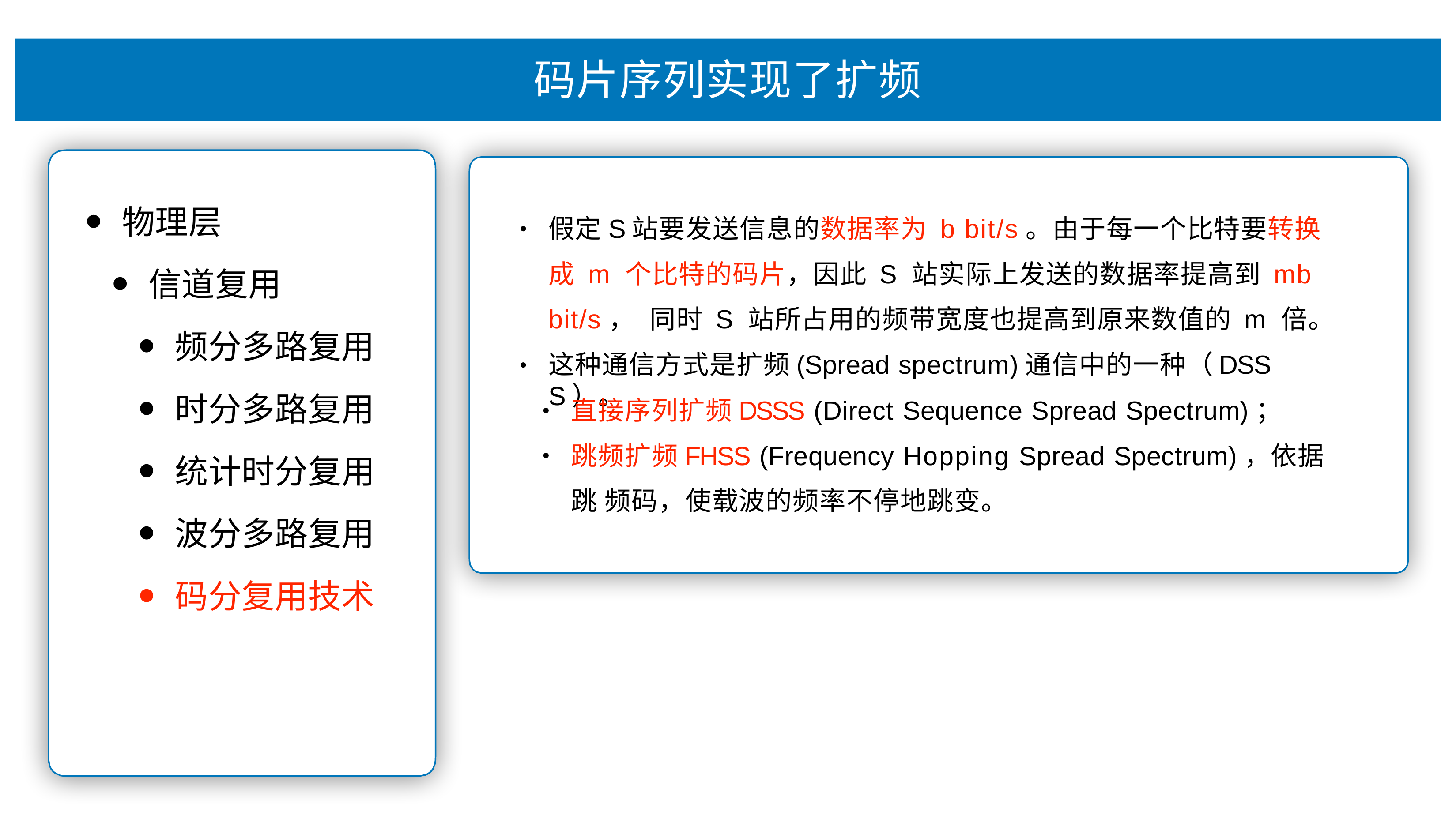

# 码⽚序列实现了扩频

物理层
信道复⽤
频分多路复⽤
时分多路复⽤
统计时分复⽤
波分多路复⽤
码分复⽤技术
假定S站要发送信息的数据率为 b bit/s。由于每⼀个⽐特要转换成 m 个⽐特的码⽚，因此 S 站实际上发送的数据率提⾼到 mb bit/s，  同时 S 站所占⽤的频带宽度也提⾼到原来数值的 m 倍。
这种通信⽅式是扩频(Spread spectrum)通信中的⼀种（DSSS）。
•
•
直接序列扩频DSSS (Direct Sequence Spread Spectrum)；
跳频扩频FHSS (Frequency Hopping Spread Spectrum)，依据跳 频码，使载波的频率不停地跳变。
•
•